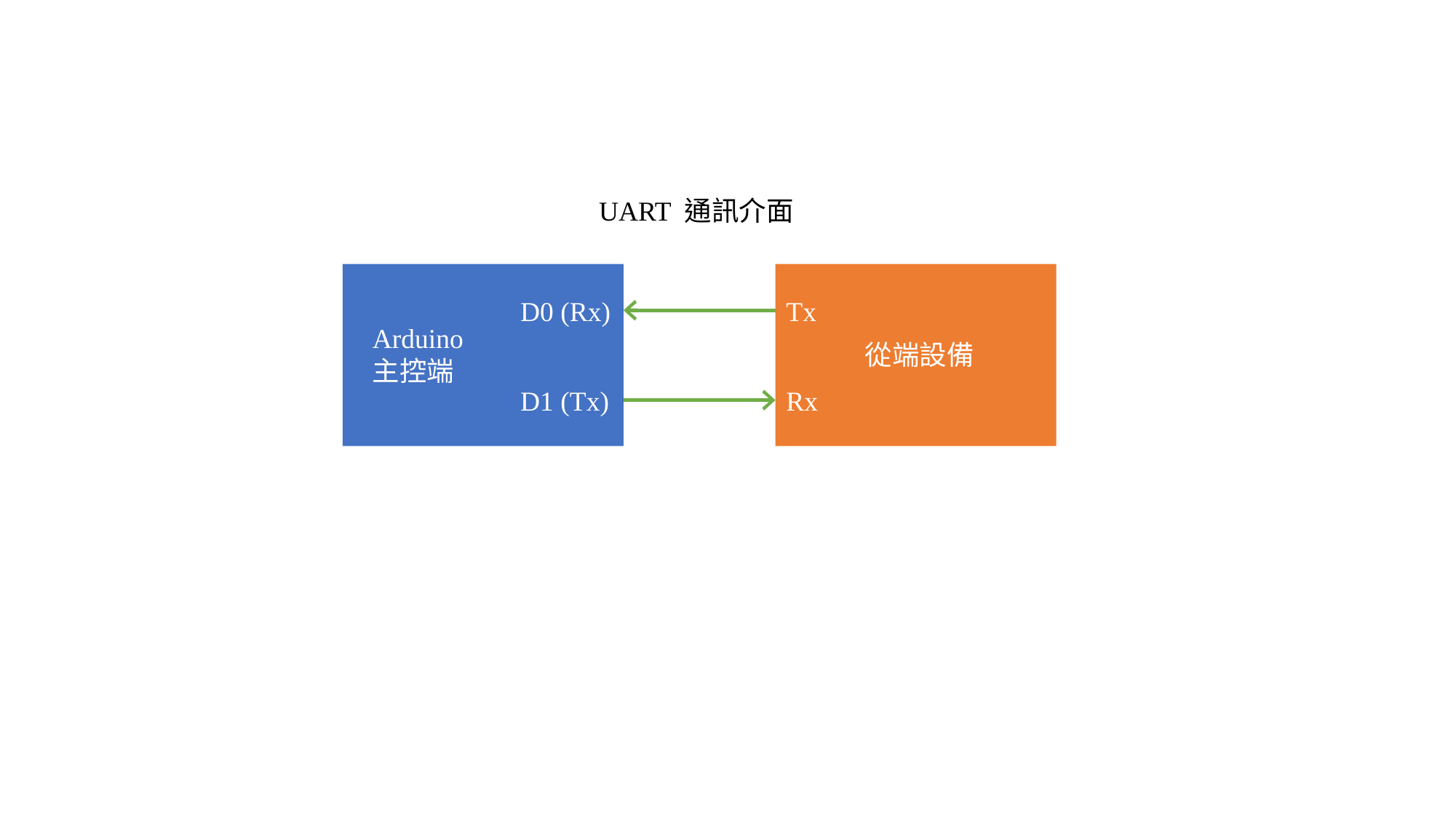

UART 通訊介面

D0 (Rx)
Tx
Arduino
主控端
從端設備
D1 (Tx)
Rx